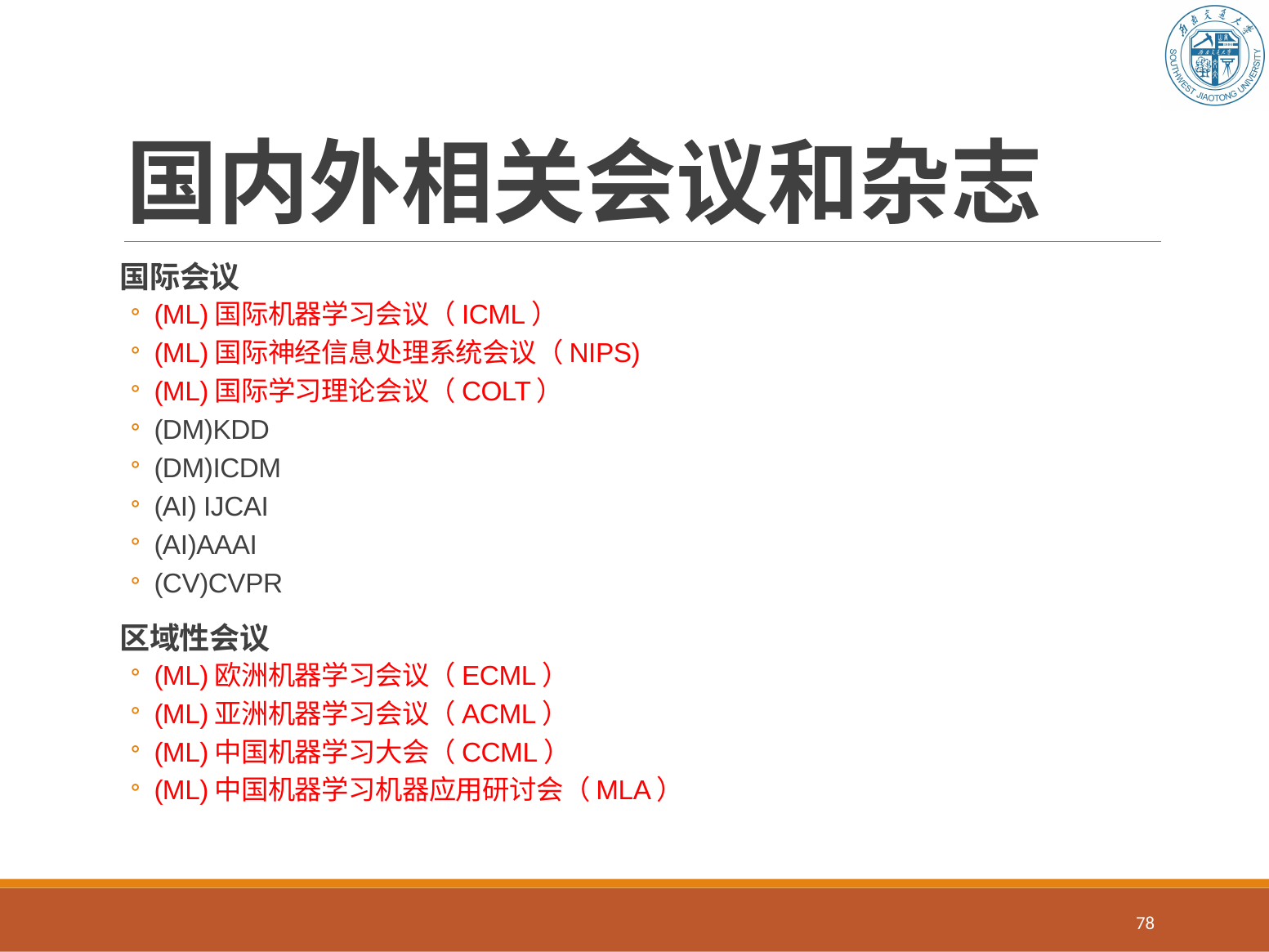

# 国内外相关会议和杂志
国际会议
(ML)国际机器学习会议（ICML）
(ML)国际神经信息处理系统会议（NIPS)
(ML)国际学习理论会议（COLT）
(DM)KDD
(DM)ICDM
(AI) IJCAI
(AI)AAAI
(CV)CVPR
区域性会议
(ML)欧洲机器学习会议（ECML）
(ML)亚洲机器学习会议（ACML）
(ML)中国机器学习大会（CCML）
(ML)中国机器学习机器应用研讨会（MLA）
78